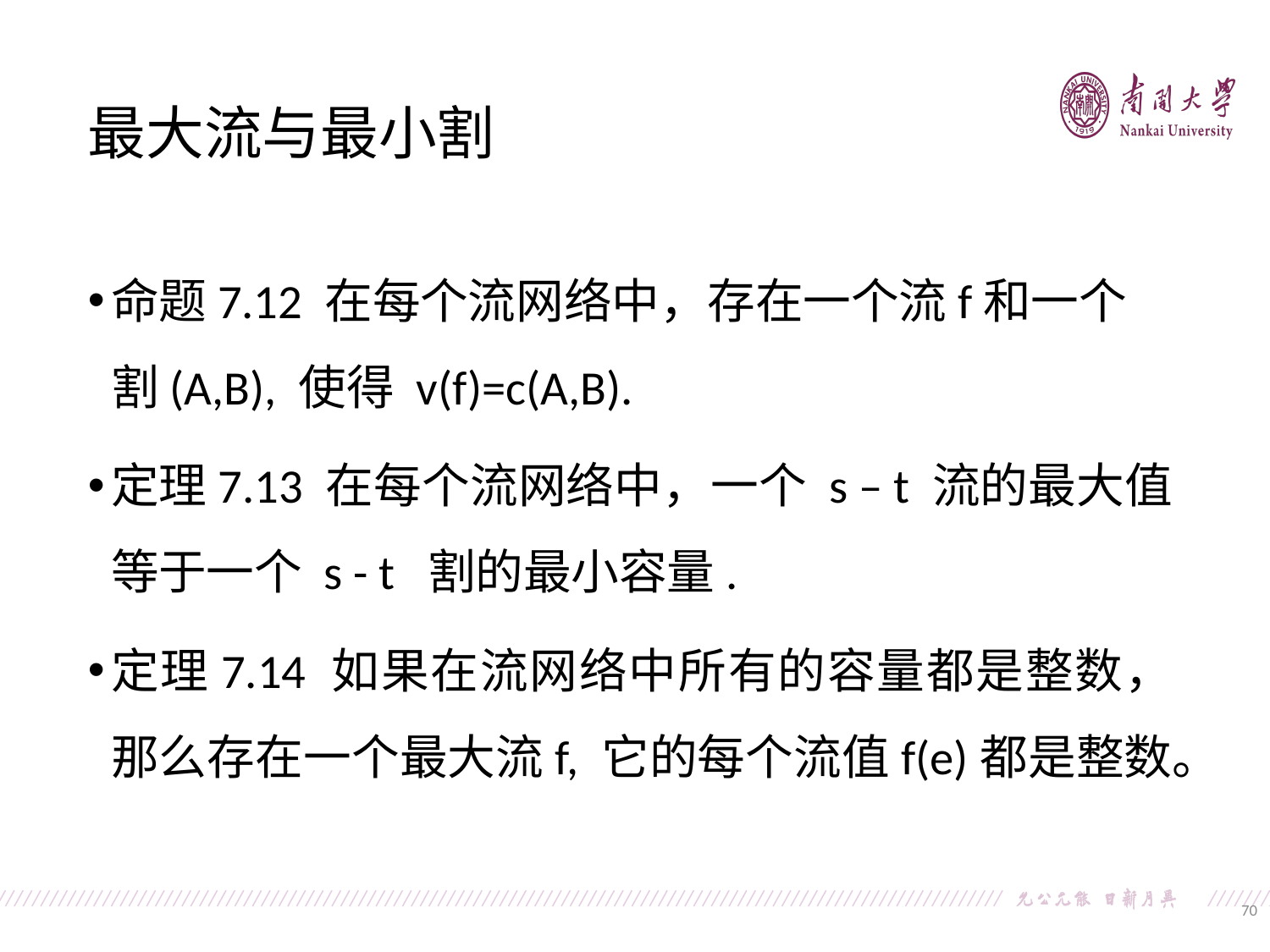

最大流与最小割
命题7.12 在每个流网络中，存在一个流f和一个割(A,B), 使得 v(f)=c(A,B).
定理7.13 在每个流网络中，一个 s – t 流的最大值等于一个 s - t  割的最小容量.
定理7.14 如果在流网络中所有的容量都是整数，那么存在一个最大流f, 它的每个流值f(e)都是整数。
70